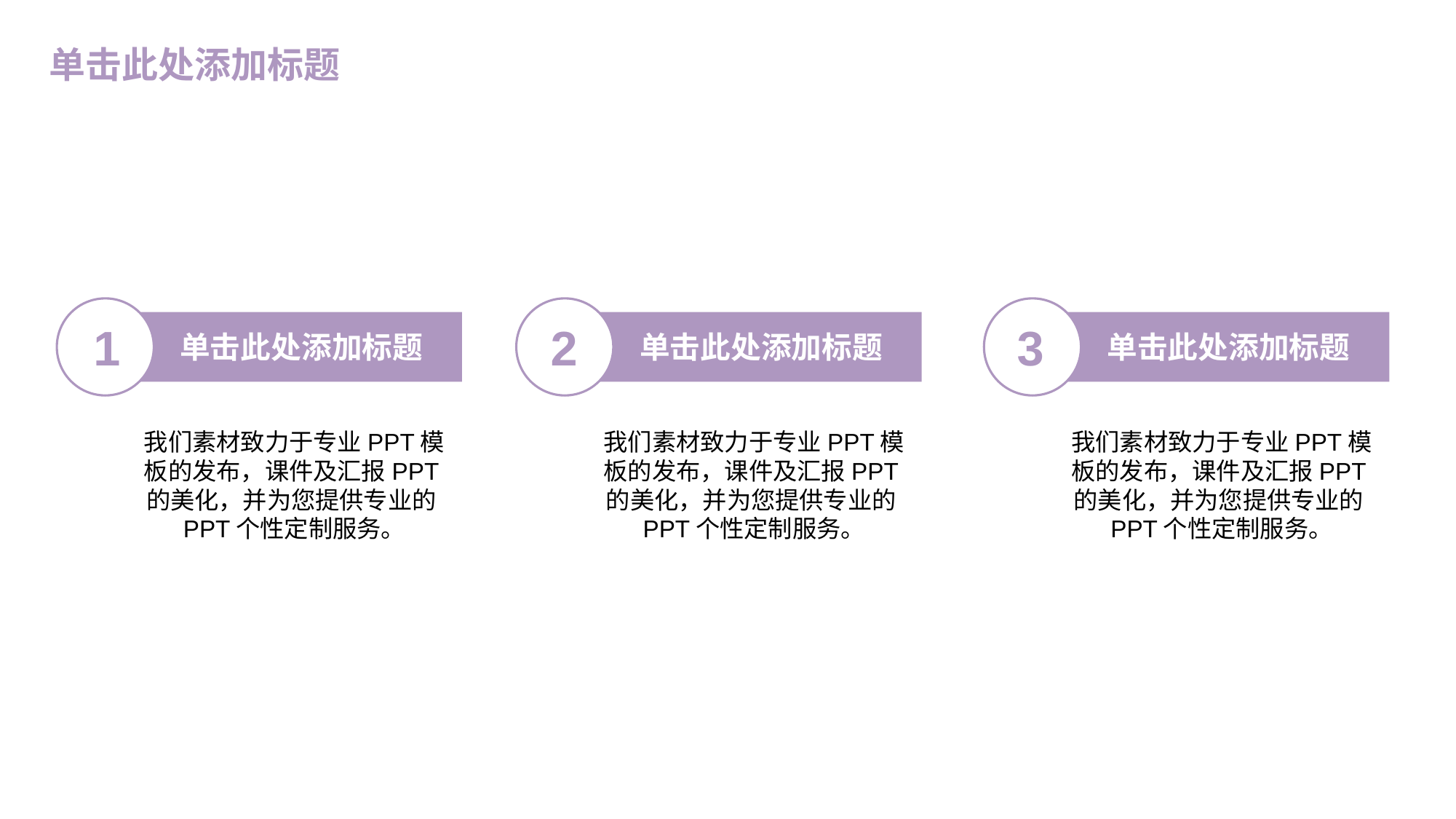

单击此处添加标题

1

2

3

单击此处添加标题
单击此处添加标题
单击此处添加标题
我们素材致力于专业PPT模板的发布，课件及汇报PPT的美化，并为您提供专业的PPT个性定制服务。
我们素材致力于专业PPT模板的发布，课件及汇报PPT的美化，并为您提供专业的PPT个性定制服务。
我们素材致力于专业PPT模板的发布，课件及汇报PPT的美化，并为您提供专业的PPT个性定制服务。